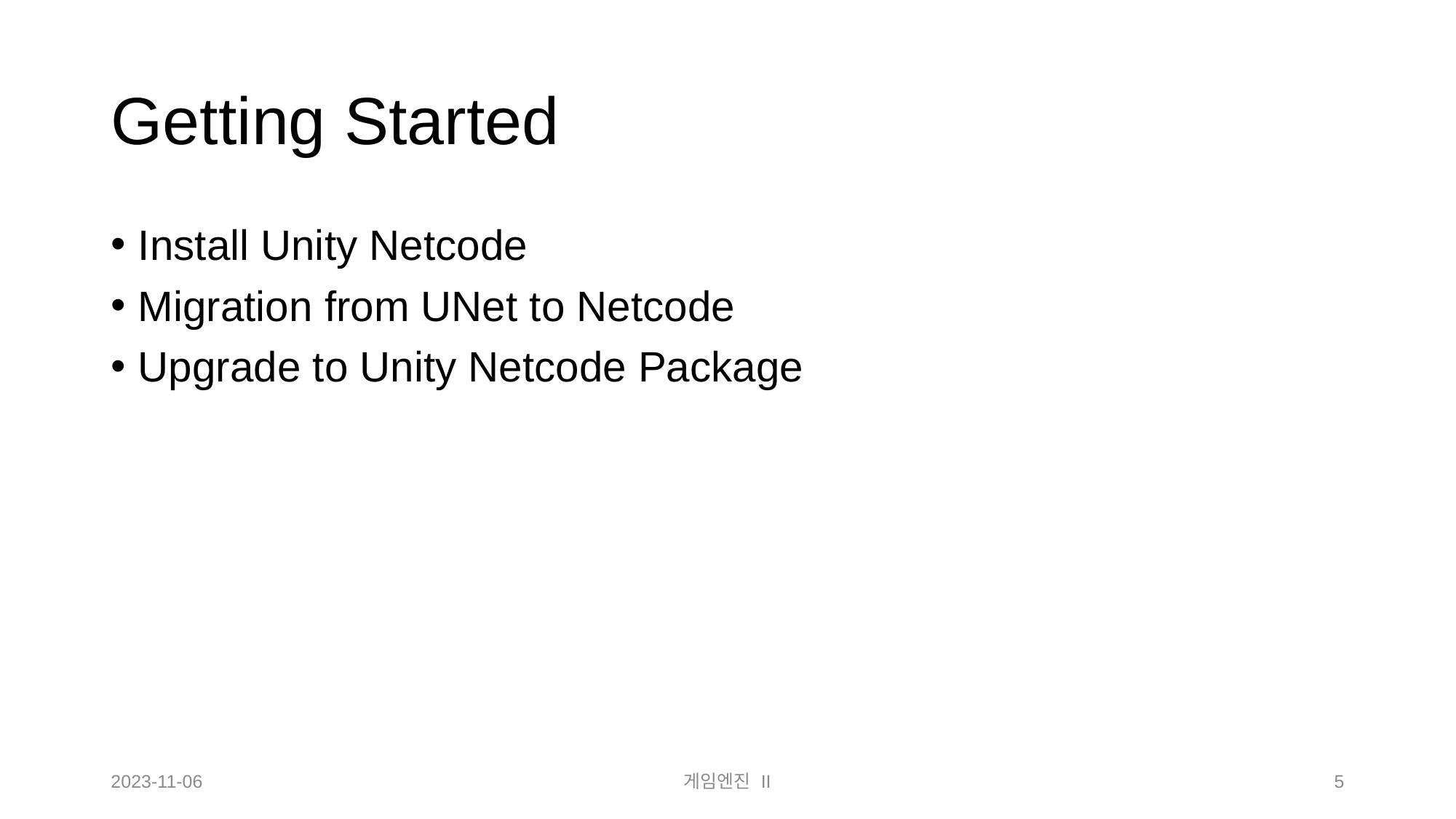

# Getting Started
Install Unity Netcode
Migration from UNet to Netcode
Upgrade to Unity Netcode Package
2023-11-06
게임엔진 II
5